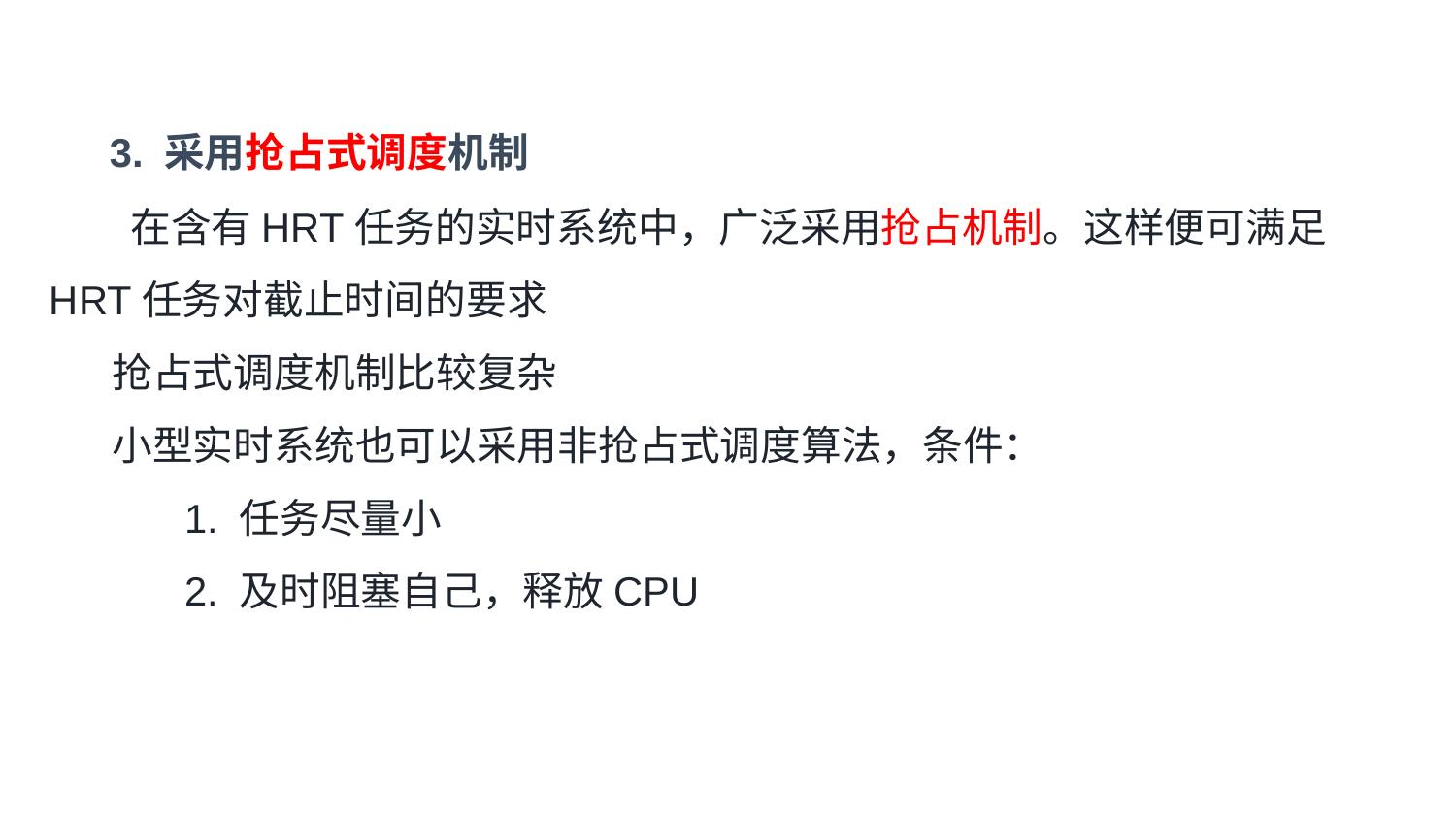

3. 采用抢占式调度机制
　　在含有HRT任务的实时系统中，广泛采用抢占机制。这样便可满足HRT任务对截止时间的要求
       抢占式调度机制比较复杂
       小型实时系统也可以采用非抢占式调度算法，条件：
              1. 任务尽量小
              2. 及时阻塞自己，释放CPU